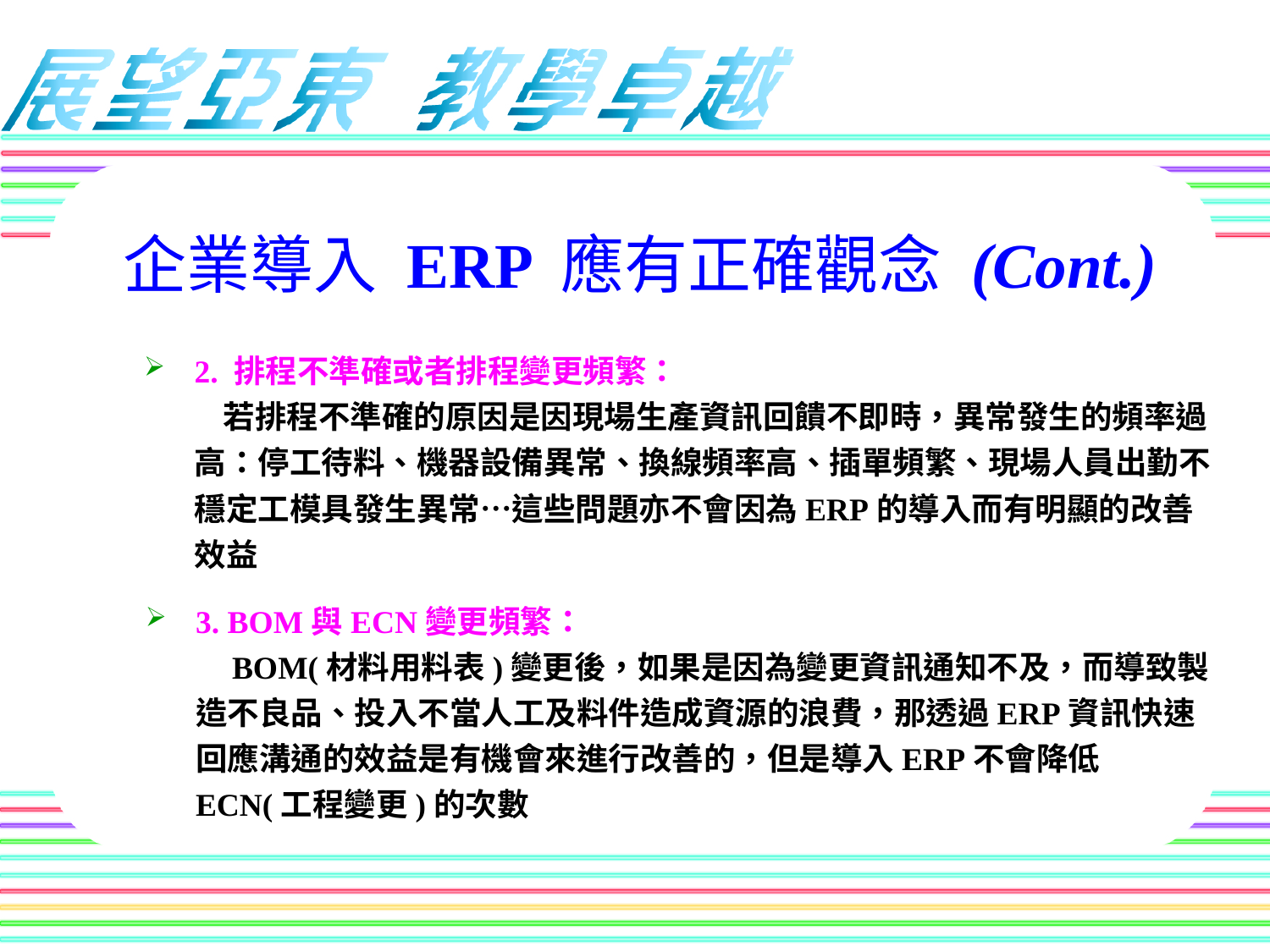

企業導入 ERP 應有正確觀念 (Cont.)
2. 排程不準確或者排程變更頻繁：
    若排程不準確的原因是因現場生產資訊回饋不即時，異常發生的頻率過高：停工待料、機器設備異常、換線頻率高、插單頻繁、現場人員出勤不穩定工模具發生異常…這些問題亦不會因為ERP的導入而有明顯的改善效益
3. BOM與ECN變更頻繁：
    BOM(材料用料表)變更後，如果是因為變更資訊通知不及，而導致製造不良品、投入不當人工及料件造成資源的浪費，那透過ERP資訊快速回應溝通的效益是有機會來進行改善的，但是導入ERP不會降低ECN(工程變更)的次數